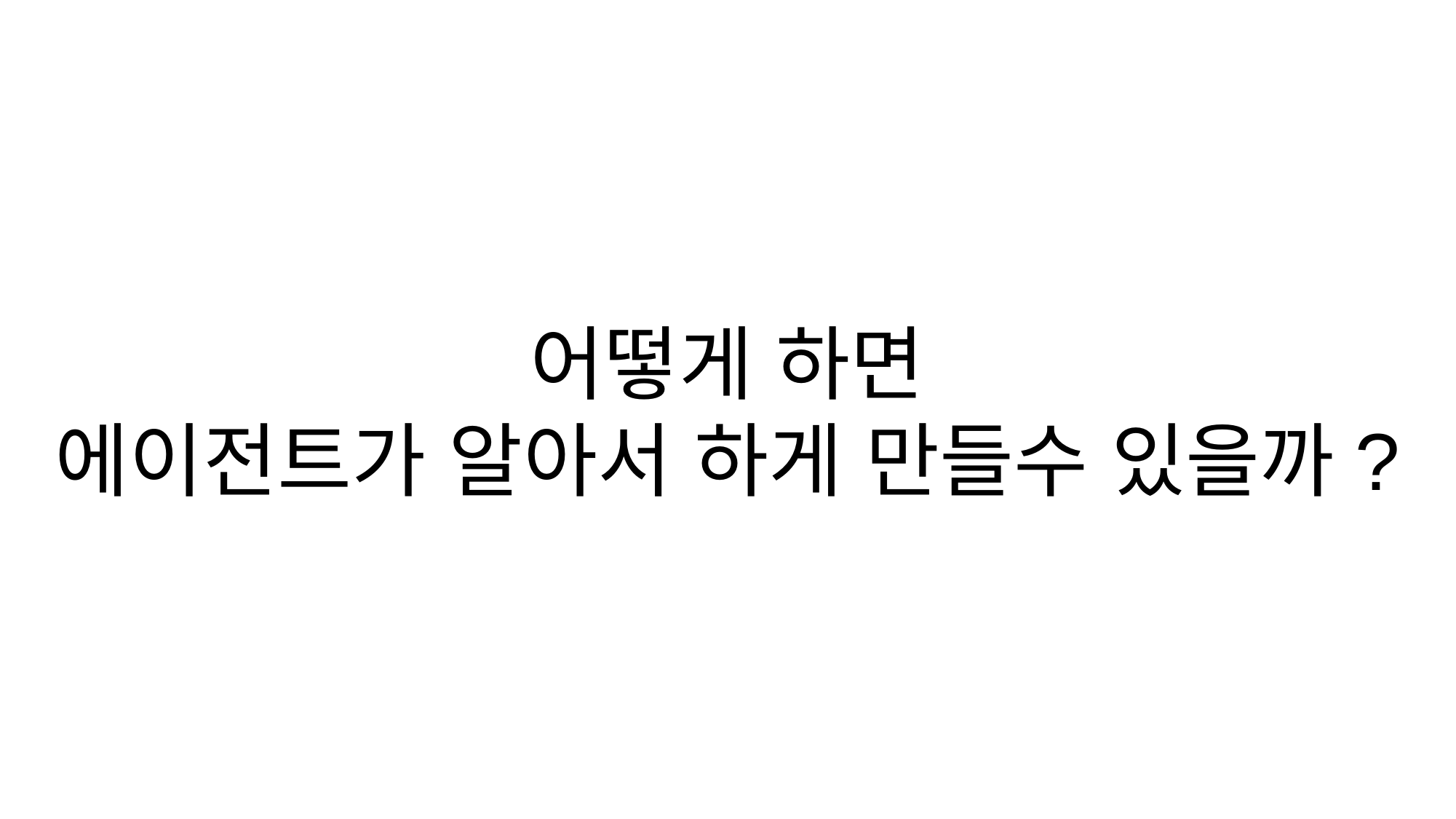

어떻게 하면
에이전트가 알아서 하게 만들수 있을까?